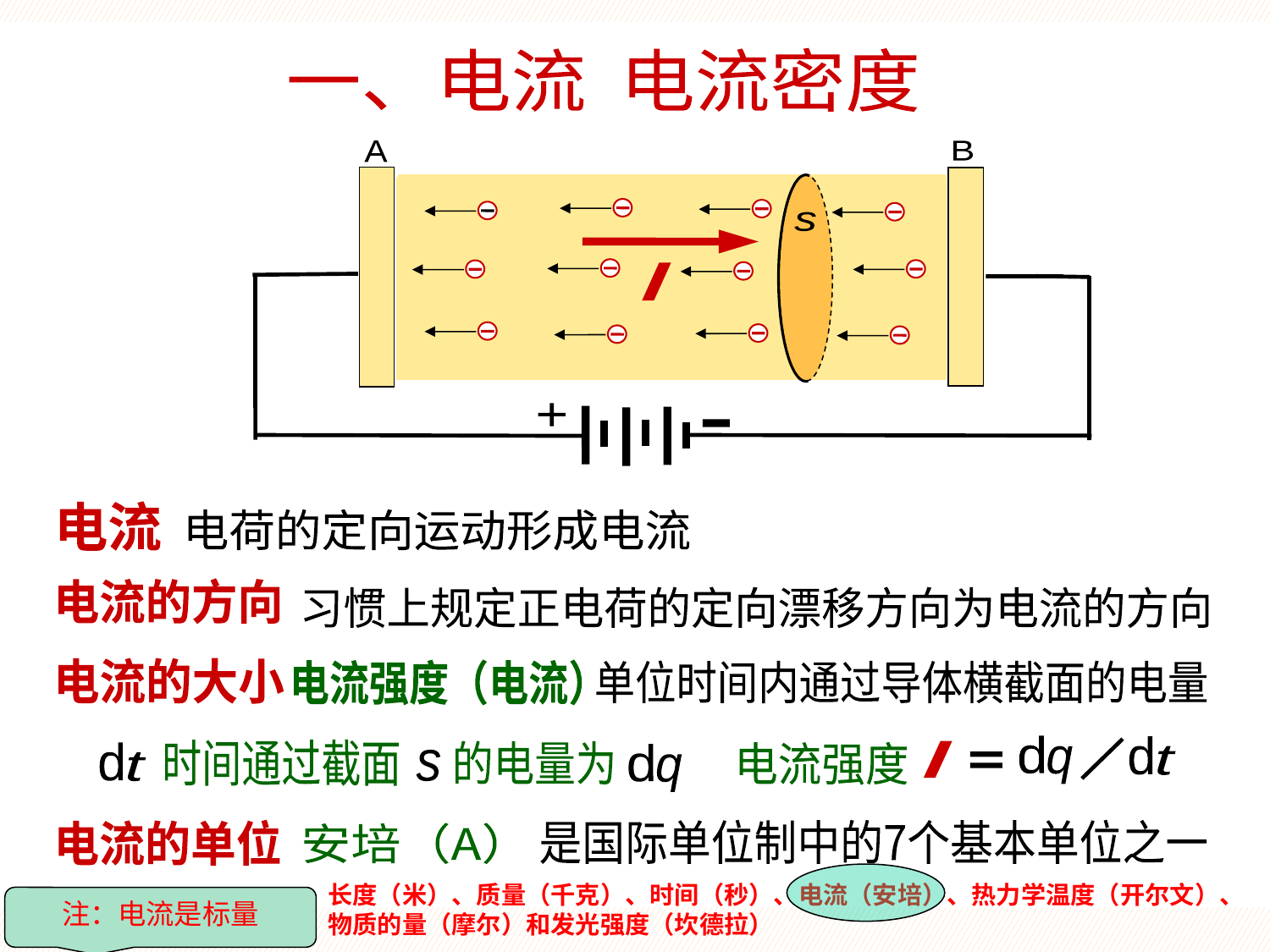

一、电流  电流密度

A
B

s

I

+

电流
电荷的定向运动形成电流
电流的方向
习惯上规定正电荷的定向漂移方向为电流的方向
电流的大小
电流强度（电流）
单位时间内通过导体横截面的电量
d
q
d
t

I

时间通过截面
的电量为
电流强度
d
t
d
q
s
电流的单位
安培（A）
是国际单位制中的7个基本单位之一

长度（米）、质量（千克）、时间（秒）、电流（安培）、热力学温度（开尔文）、
物质的量（摩尔）和发光强度（坎德拉）
注：电流是标量